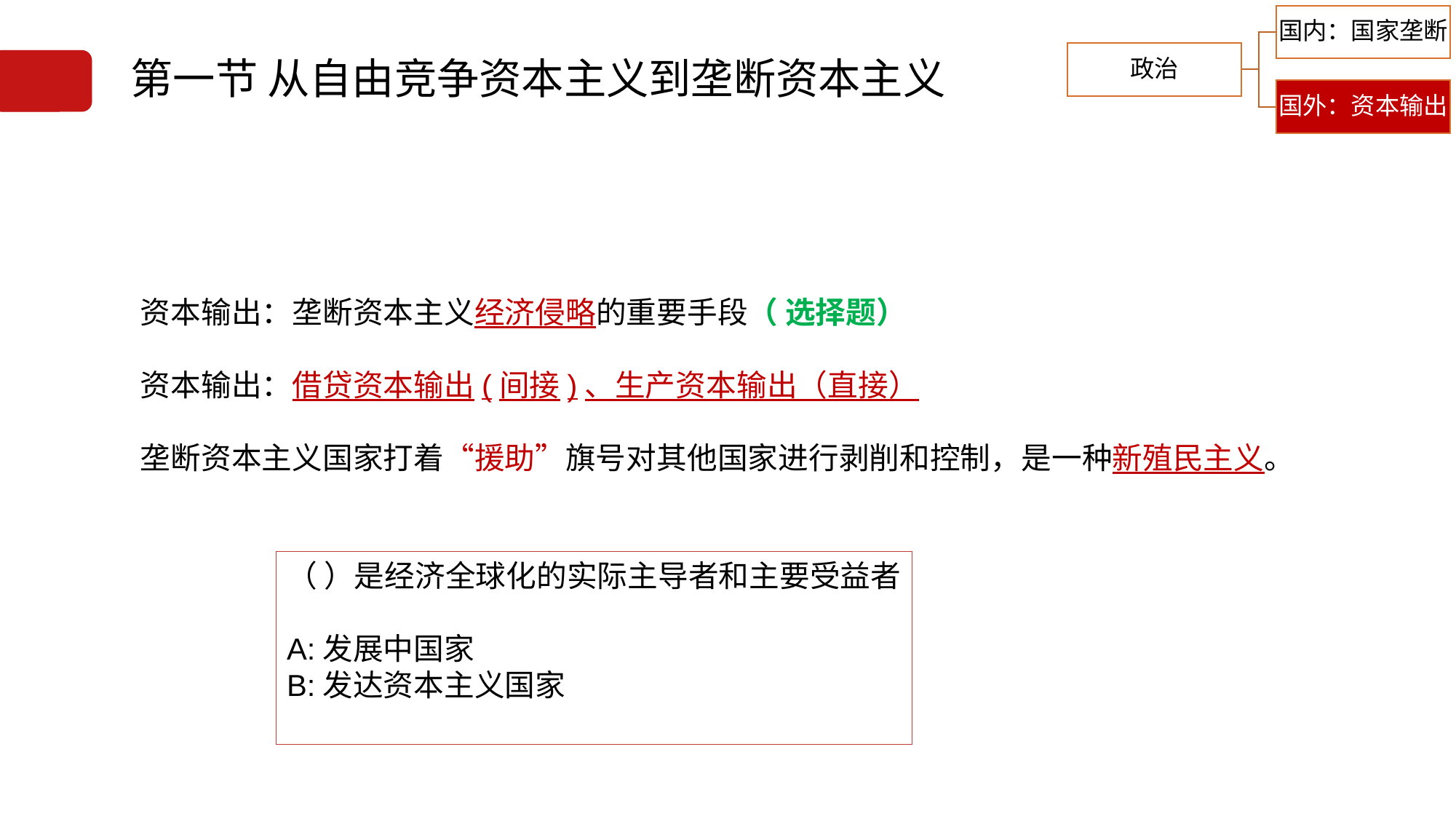

政治
国内：国家垄断
国外：资本输出
# 第一节 从自由竞争资本主义到垄断资本主义
5.1.2.2垄断资本在世界范围的扩展
资本输出：垄断资本主义经济侵略的重要手段（ 选择题）
资本输出：借贷资本输出(间接)、生产资本输出（直接）
垄断资本主义国家打着“援助”旗号对其他国家进行剥削和控制，是一种新殖民主义。
（ ）是经济全球化的实际主导者和主要受益者
A:发展中国家
B:发达资本主义国家

30